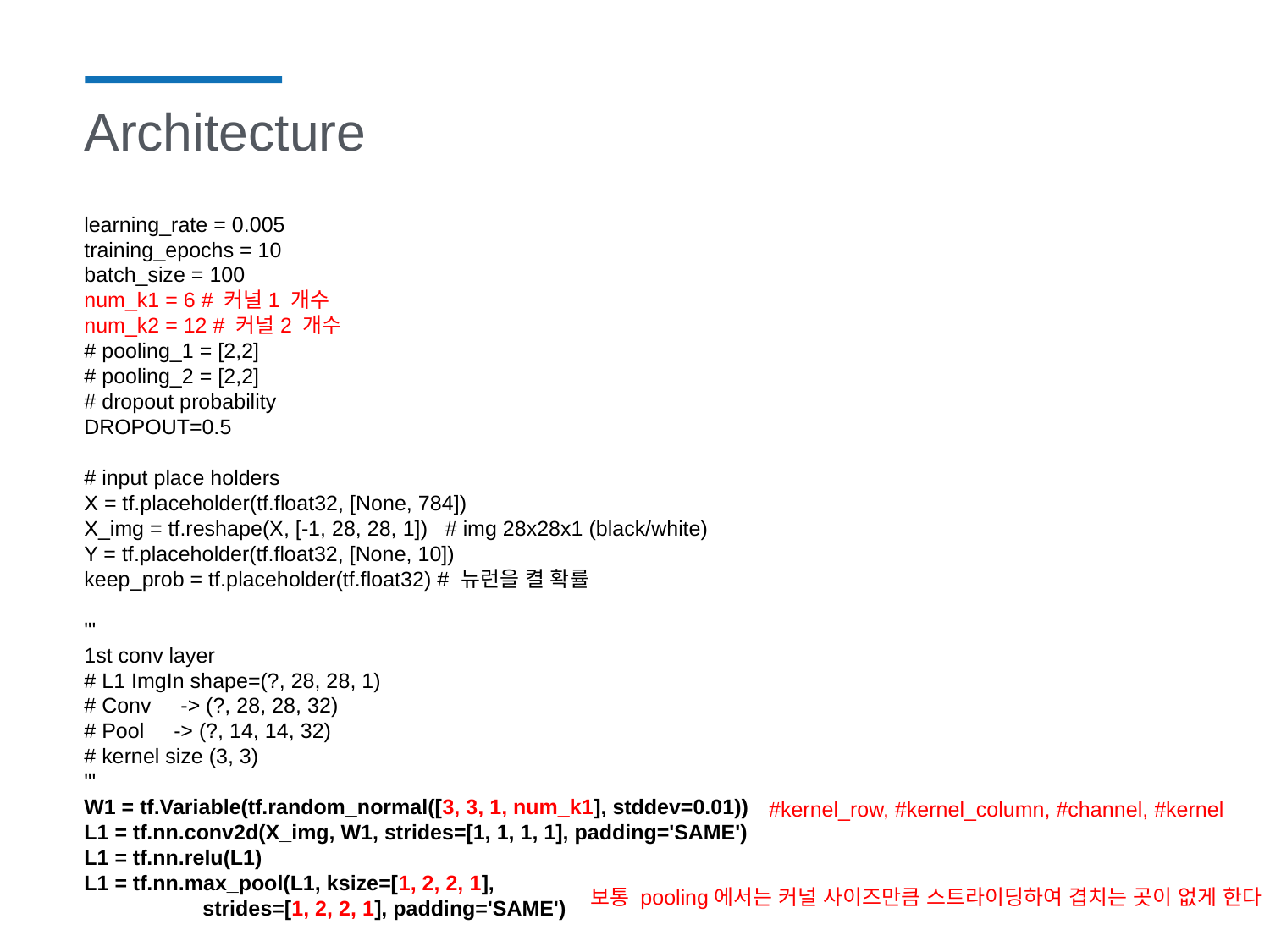

# Architecture
learning_rate = 0.005
training_epochs = 10
batch_size = 100
num_k1 = 6 # 커널1 개수
num_k2 = 12 # 커널2 개수
# pooling_1 = [2,2]
# pooling_2 = [2,2]
# dropout probability
DROPOUT=0.5

# input place holders
X = tf.placeholder(tf.float32, [None, 784])
X_img = tf.reshape(X, [-1, 28, 28, 1])   # img 28x28x1 (black/white)
Y = tf.placeholder(tf.float32, [None, 10])
keep_prob = tf.placeholder(tf.float32) # 뉴런을 켤 확률

'''
1st conv layer
# L1 ImgIn shape=(?, 28, 28, 1)
# Conv     -> (?, 28, 28, 32)
# Pool     -> (?, 14, 14, 32)
# kernel size (3, 3)
'''
W1 = tf.Variable(tf.random_normal([3, 3, 1, num_k1], stddev=0.01))
L1 = tf.nn.conv2d(X_img, W1, strides=[1, 1, 1, 1], padding='SAME')
L1 = tf.nn.relu(L1)
L1 = tf.nn.max_pool(L1, ksize=[1, 2, 2, 1],
                    strides=[1, 2, 2, 1], padding='SAME')
#kernel_row, #kernel_column, #channel, #kernel
보통 pooling에서는 커널 사이즈만큼 스트라이딩하여 겹치는 곳이 없게 한다